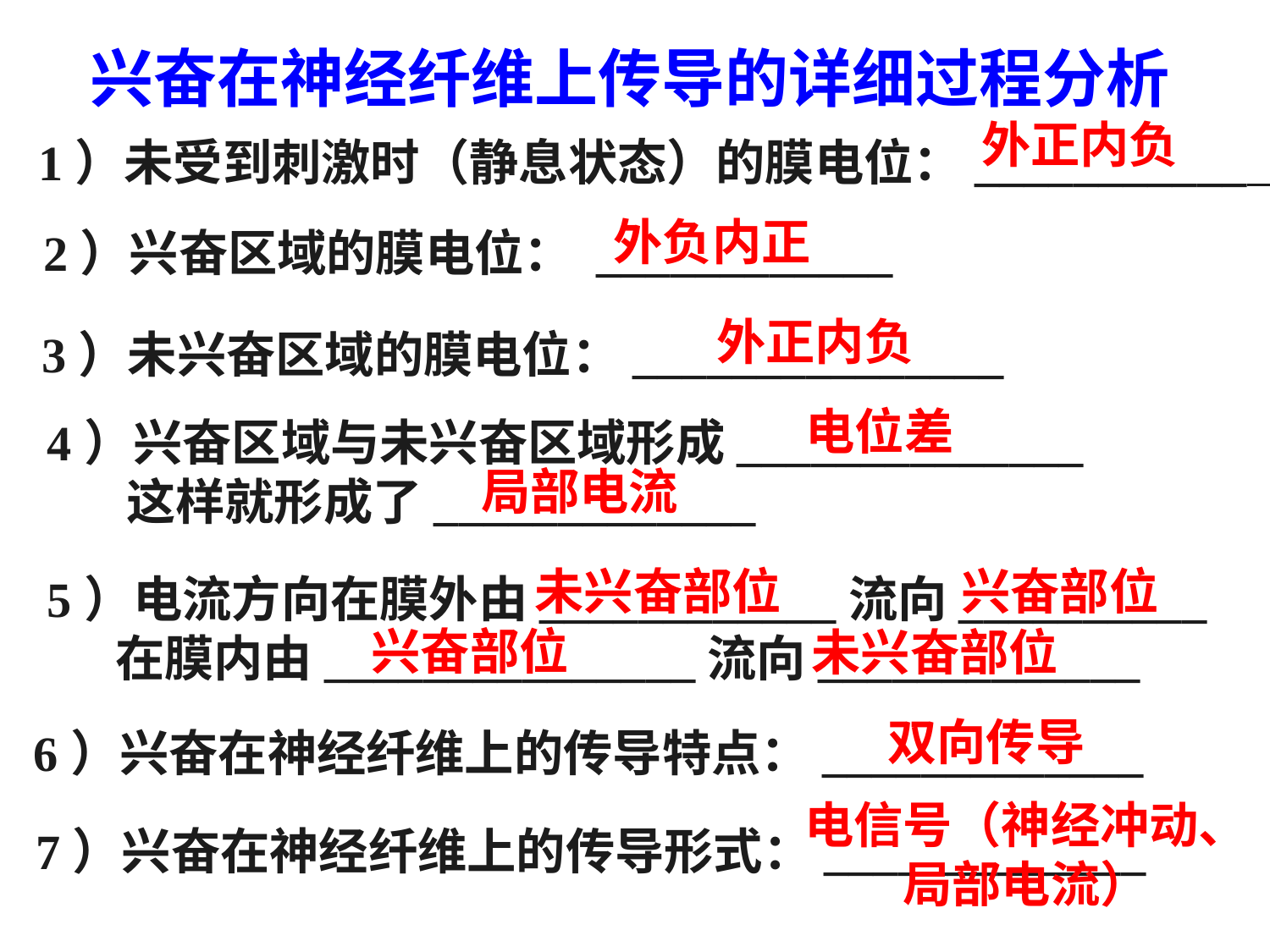

兴奋在神经纤维上传导的详细过程分析
外正内负
1）未受到刺激时（静息状态）的膜电位：___________
外负内正
2）兴奋区域的膜电位： ____________
外正内负
3）未兴奋区域的膜电位：_______________
电位差
4）兴奋区域与未兴奋区域形成______________
      这样就形成了_____________
局部电流
未兴奋部位
兴奋部位
5）电流方向在膜外由____________流向__________
     在膜内由_______________流向_____________
兴奋部位
未兴奋部位
双向传导
6）兴奋在神经纤维上的传导特点：_____________
电信号（神经冲动、局部电流）
7）兴奋在神经纤维上的传导形式：_____________